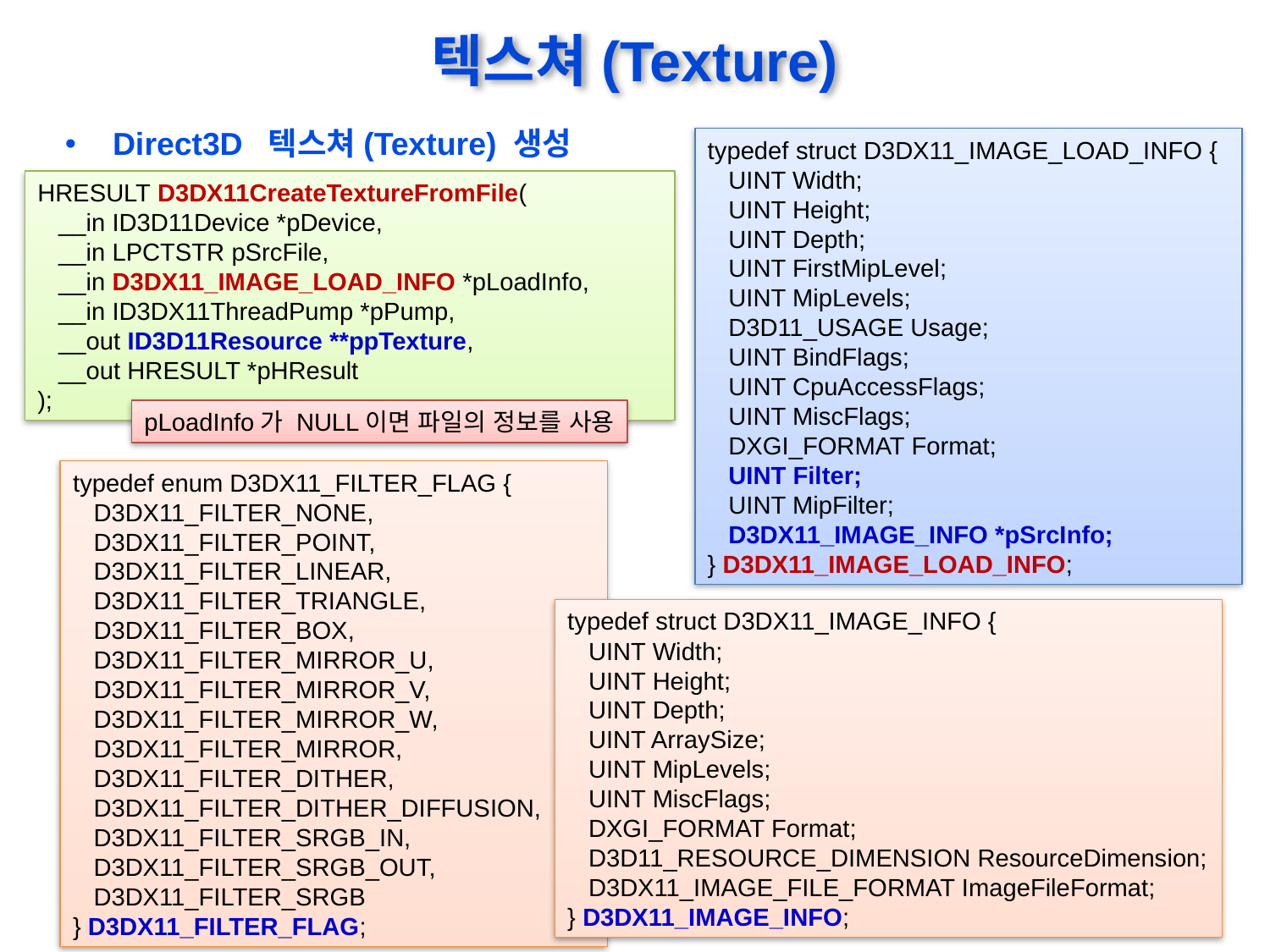

# 텍스쳐(Texture)
Direct3D  텍스쳐(Texture) 생성

typedef struct D3DX11_IMAGE_LOAD_INFO {
   UINT Width;
   UINT Height;
   UINT Depth;
   UINT FirstMipLevel;
   UINT MipLevels;
   D3D11_USAGE Usage;
   UINT BindFlags;
   UINT CpuAccessFlags;
   UINT MiscFlags;
   DXGI_FORMAT Format;
   UINT Filter;
   UINT MipFilter;
   D3DX11_IMAGE_INFO *pSrcInfo;
} D3DX11_IMAGE_LOAD_INFO;
HRESULT D3DX11CreateTextureFromFile(
   __in ID3D11Device *pDevice,
   __in LPCTSTR pSrcFile,
   __in D3DX11_IMAGE_LOAD_INFO *pLoadInfo,
   __in ID3DX11ThreadPump *pPump,
   __out ID3D11Resource **ppTexture,
   __out HRESULT *pHResult
);
pLoadInfo가 NULL이면 파일의 정보를 사용
typedef enum D3DX11_FILTER_FLAG {
   D3DX11_FILTER_NONE,
   D3DX11_FILTER_POINT,
   D3DX11_FILTER_LINEAR,
   D3DX11_FILTER_TRIANGLE,
   D3DX11_FILTER_BOX,
   D3DX11_FILTER_MIRROR_U,
   D3DX11_FILTER_MIRROR_V,
   D3DX11_FILTER_MIRROR_W,
   D3DX11_FILTER_MIRROR,
   D3DX11_FILTER_DITHER,
   D3DX11_FILTER_DITHER_DIFFUSION,
   D3DX11_FILTER_SRGB_IN,
   D3DX11_FILTER_SRGB_OUT,
   D3DX11_FILTER_SRGB
} D3DX11_FILTER_FLAG;
typedef struct D3DX11_IMAGE_INFO {
   UINT Width;
   UINT Height;
   UINT Depth;
   UINT ArraySize;
   UINT MipLevels;
   UINT MiscFlags;
   DXGI_FORMAT Format;
   D3D11_RESOURCE_DIMENSION ResourceDimension;
   D3DX11_IMAGE_FILE_FORMAT ImageFileFormat;
} D3DX11_IMAGE_INFO;